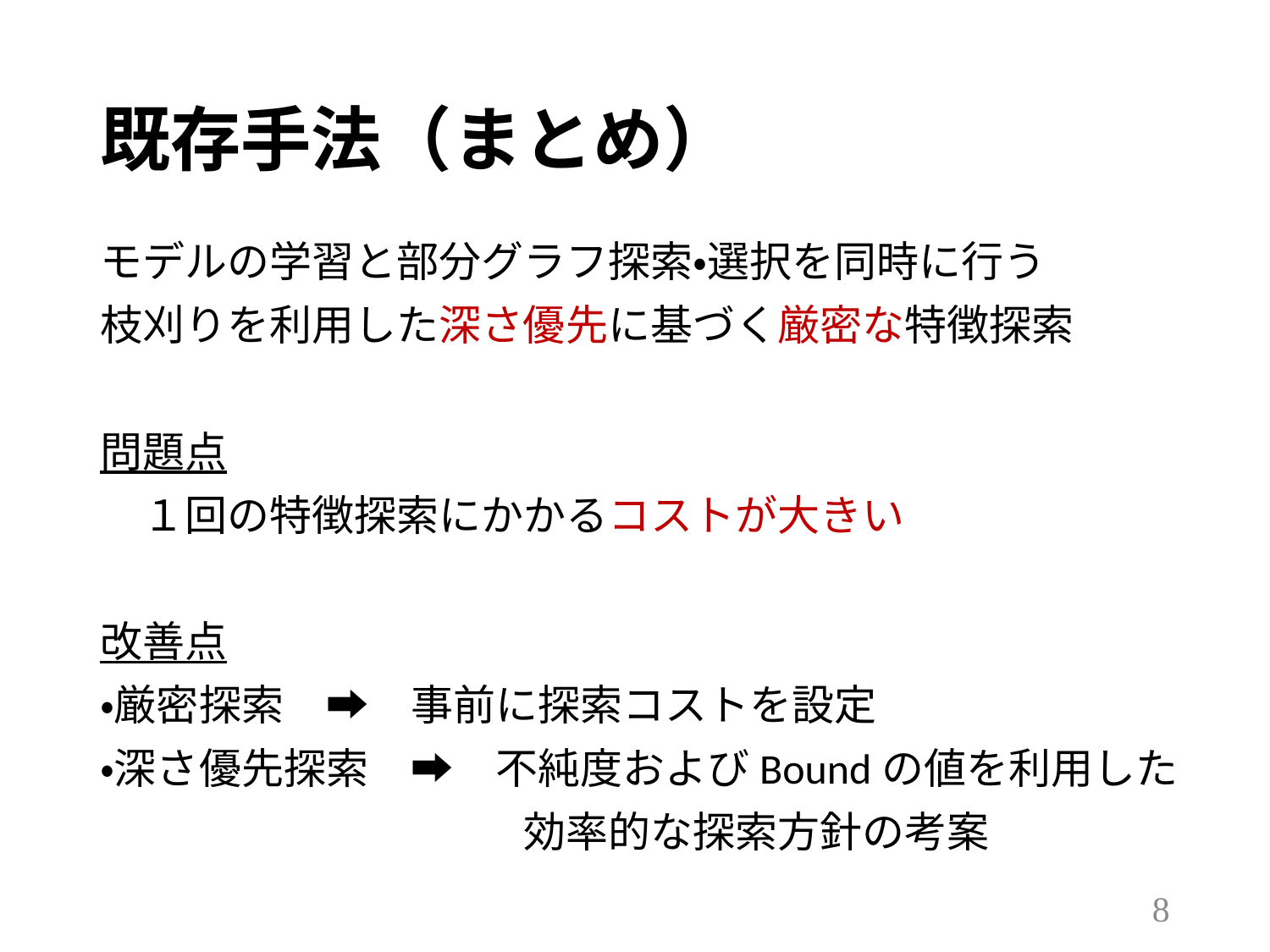

# 既存手法（まとめ）
モデルの学習と部分グラフ探索・選択を同時に行う
枝刈りを利用した深さ優先に基づく厳密な特徴探索

問題点
　１回の特徴探索にかかるコストが大きい

改善点
・厳密探索　➡︎　事前に探索コストを設定
・深さ優先探索　➡︎　不純度およびBoundの値を利用した
　　　　　　　　　　効率的な探索方針の考案
8